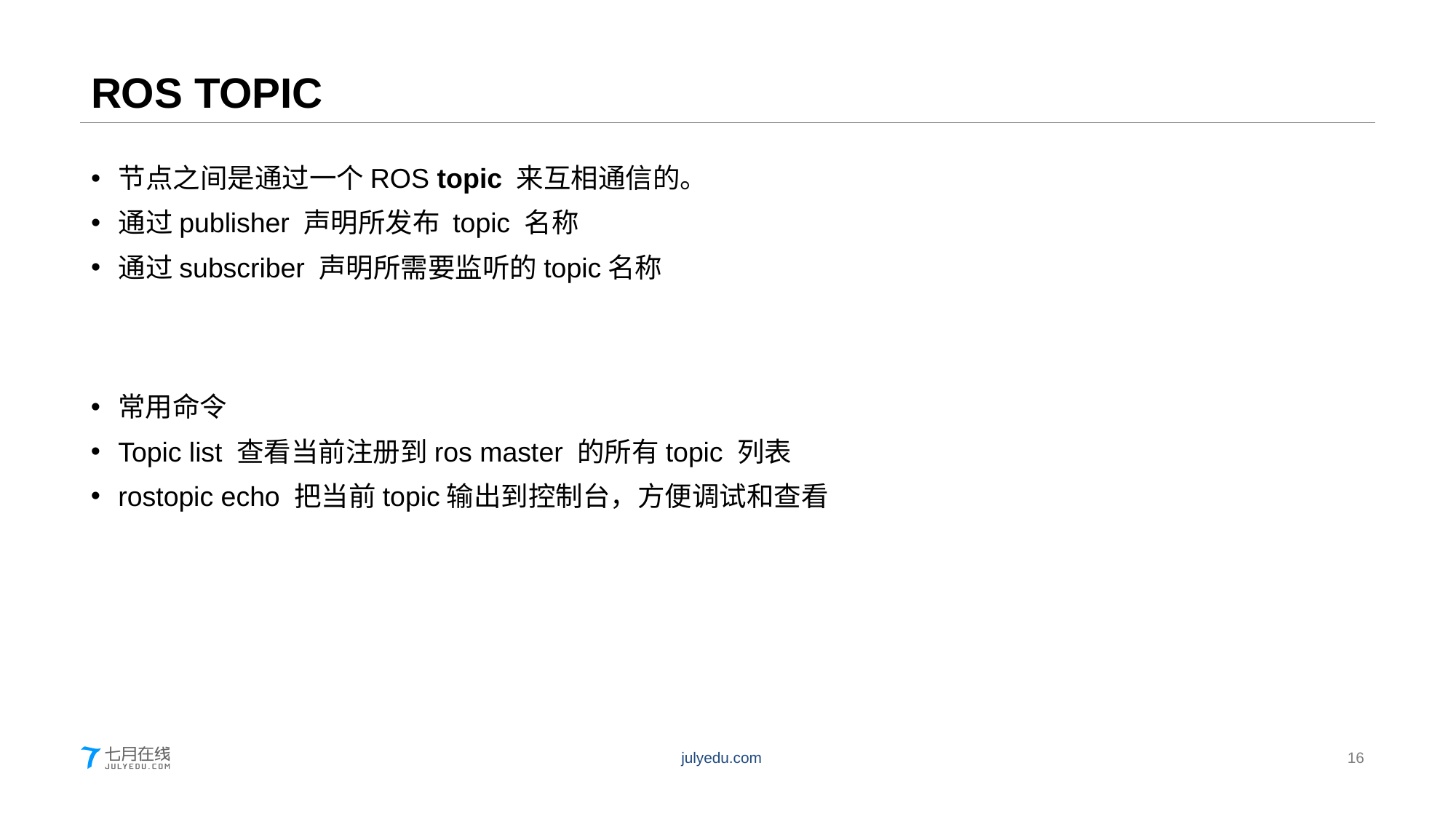

# ROS TOPIC
节点之间是通过一个ROS topic 来互相通信的。
通过publisher 声明所发布 topic 名称
通过subscriber 声明所需要监听的topic名称

常用命令
Topic list 查看当前注册到ros master 的所有topic 列表
rostopic echo 把当前topic输出到控制台，方便调试和查看
16